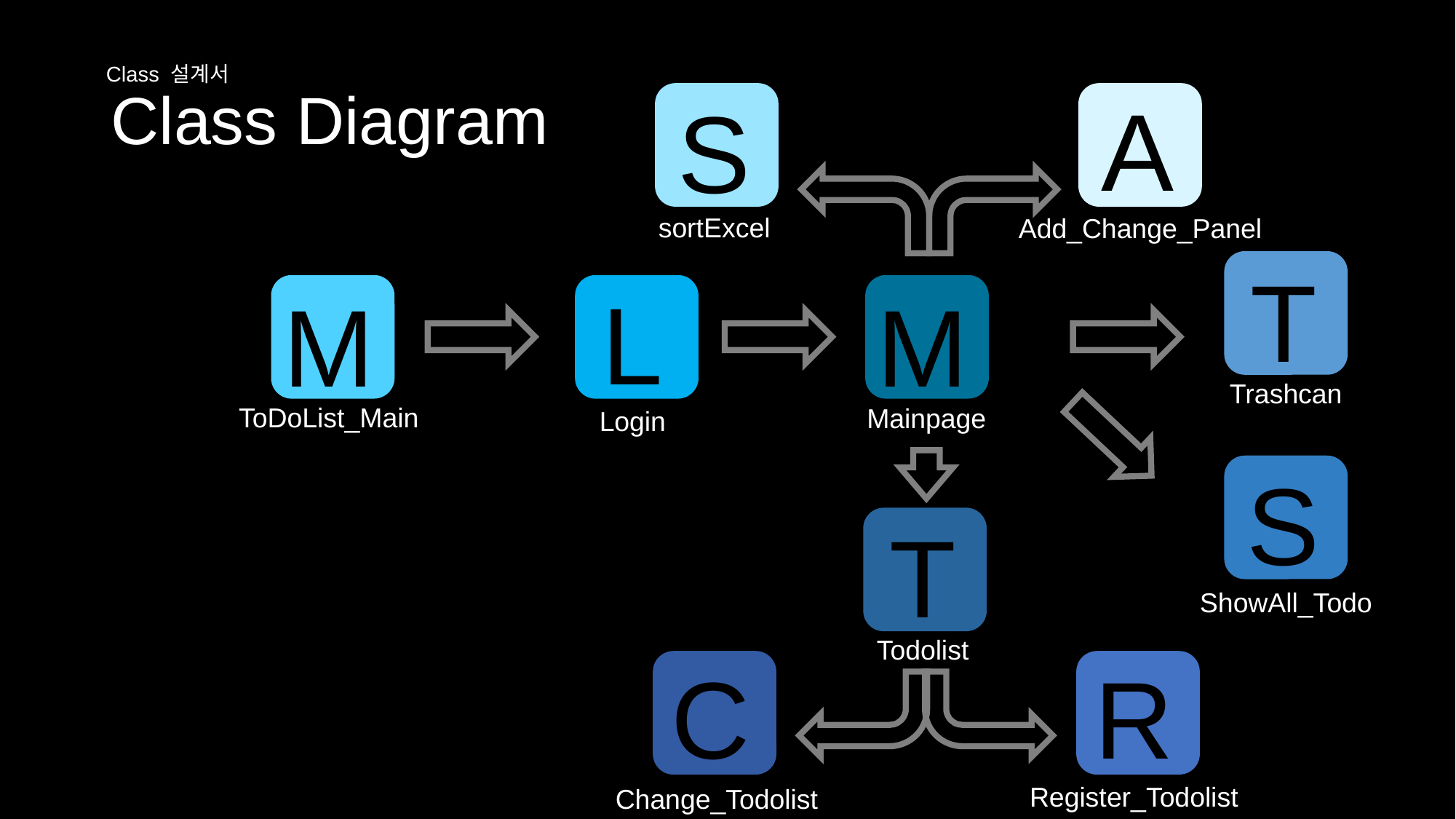

# Class Diagram
Class 설계서
A
S

sortExcel
Add_Change_Panel
T

L
M
M

Trashcan
ToDoList_Main
Mainpage
Login

S

T

ShowAll_Todo
Todolist
C
R

Register_Todolist
Change_Todolist